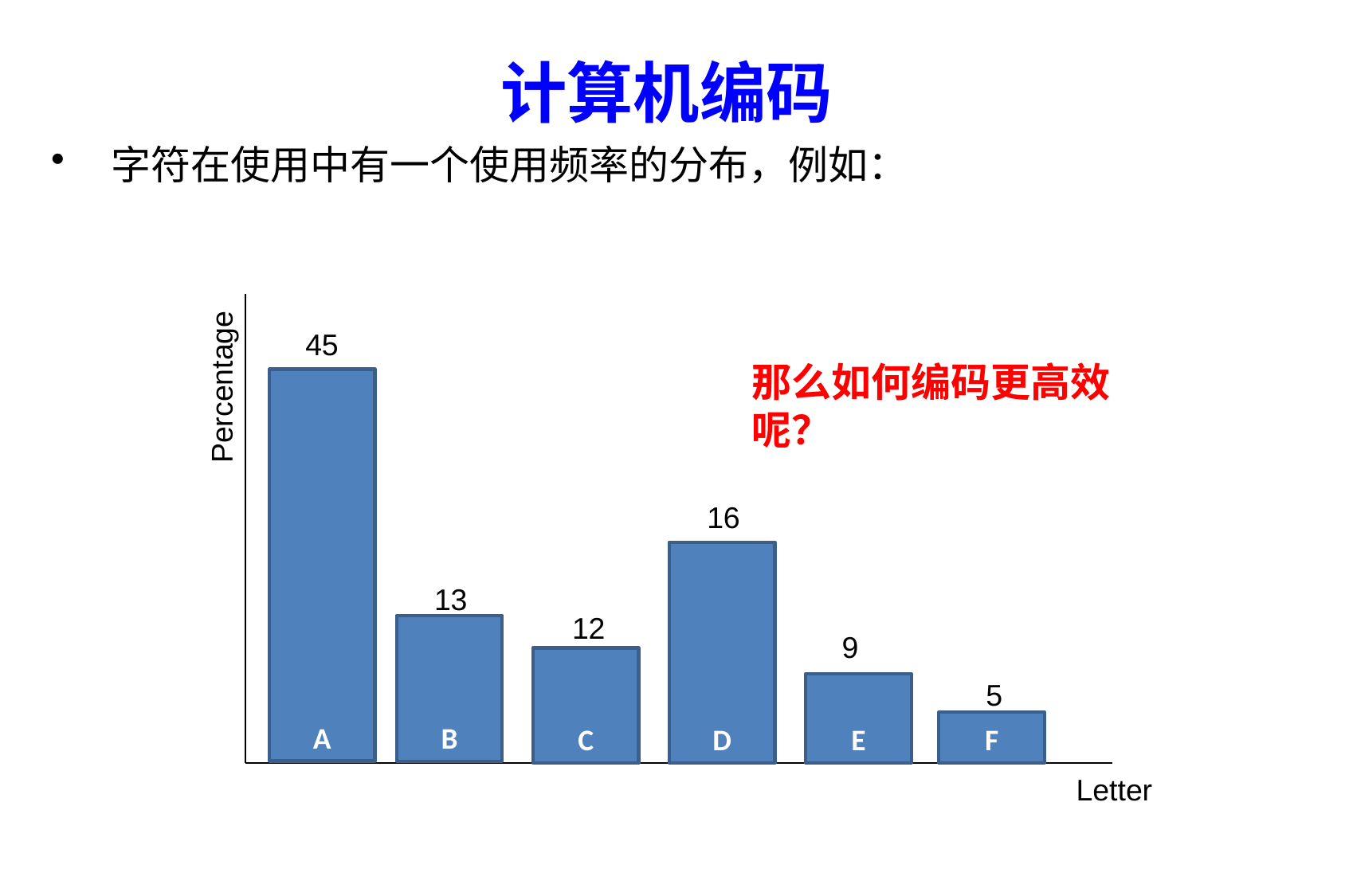

计算机编码
# 字符在使用中有一个使用频率的分布，例如：
45
Percentage
那么如何编码更高效呢？
A
16
D
13
12
B
9
C
5
E
F
Letter